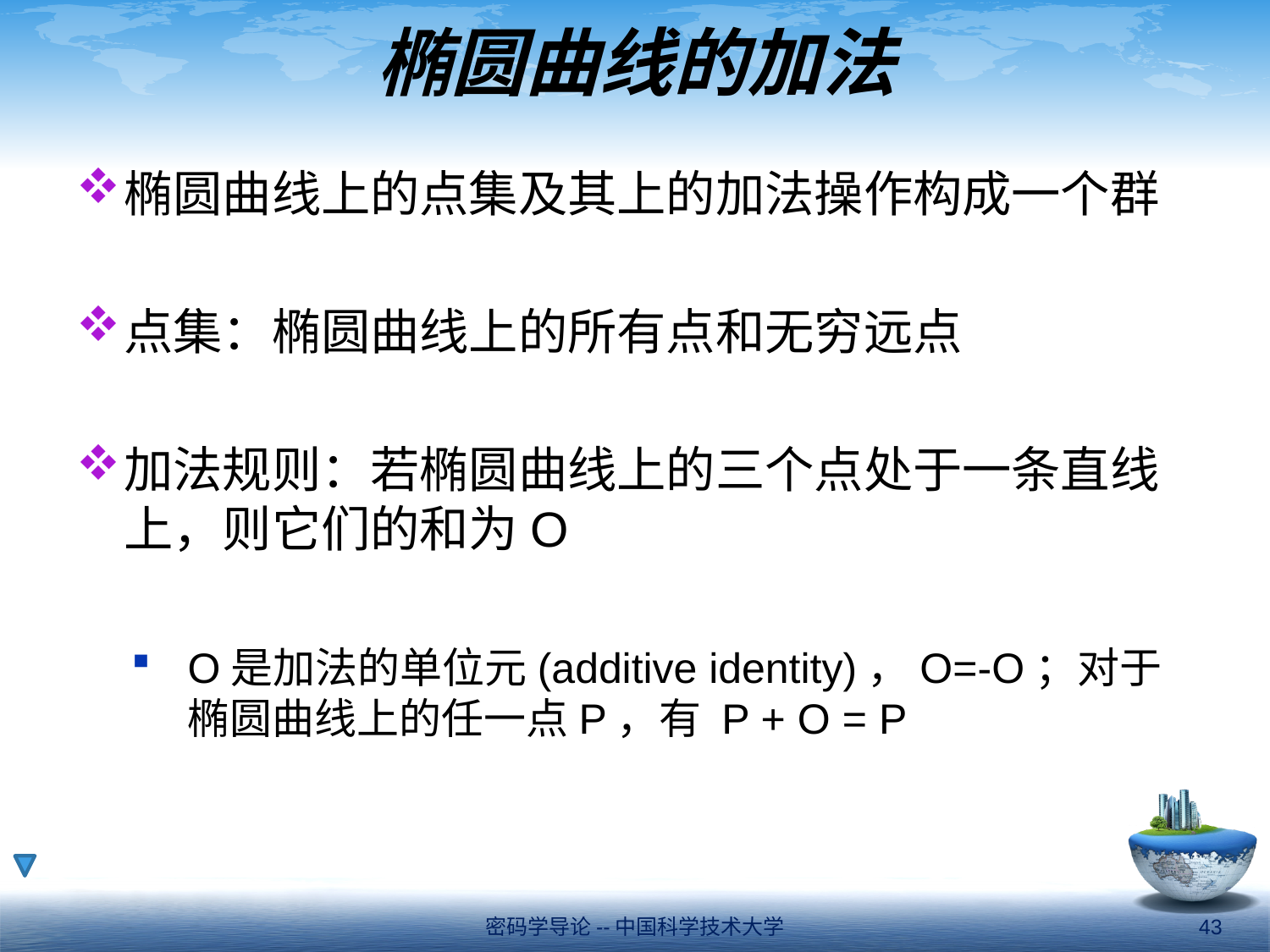

# 椭圆曲线的加法
椭圆曲线上的点集及其上的加法操作构成一个群

点集：椭圆曲线上的所有点和无穷远点

加法规则：若椭圆曲线上的三个点处于一条直线上，则它们的和为O

O是加法的单位元(additive identity)，O=-O；对于椭圆曲线上的任一点P，有 P + O = P

密码学导论--中国科学技术大学
43